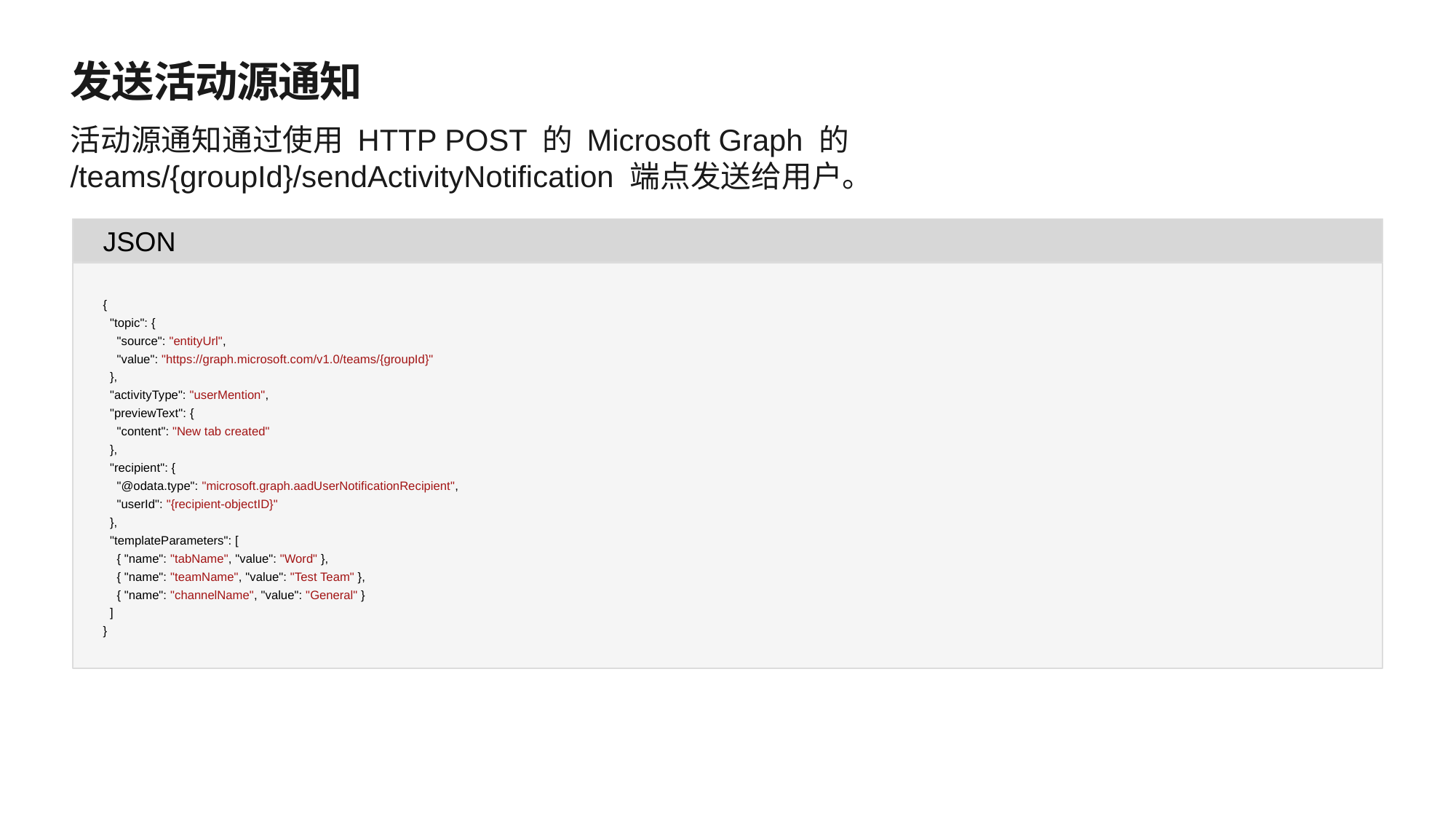

# 发送活动源通知
活动源通知通过使用 HTTP POST 的 Microsoft Graph 的 /teams/{groupId}/sendActivityNotification 端点发送给用户。
JSON
{
  "topic": {
    "source": "entityUrl",
    "value": "https://graph.microsoft.com/v1.0/teams/{groupId}"
  },
  "activityType": "userMention",
  "previewText": {
    "content": "New tab created"
  },
  "recipient": {
    "@odata.type": "microsoft.graph.aadUserNotificationRecipient",
    "userId": "{recipient-objectID}"
  },
  "templateParameters": [
    { "name": "tabName", "value": "Word" },
    { "name": "teamName", "value": "Test Team" },
    { "name": "channelName", "value": "General" }
  ]
}